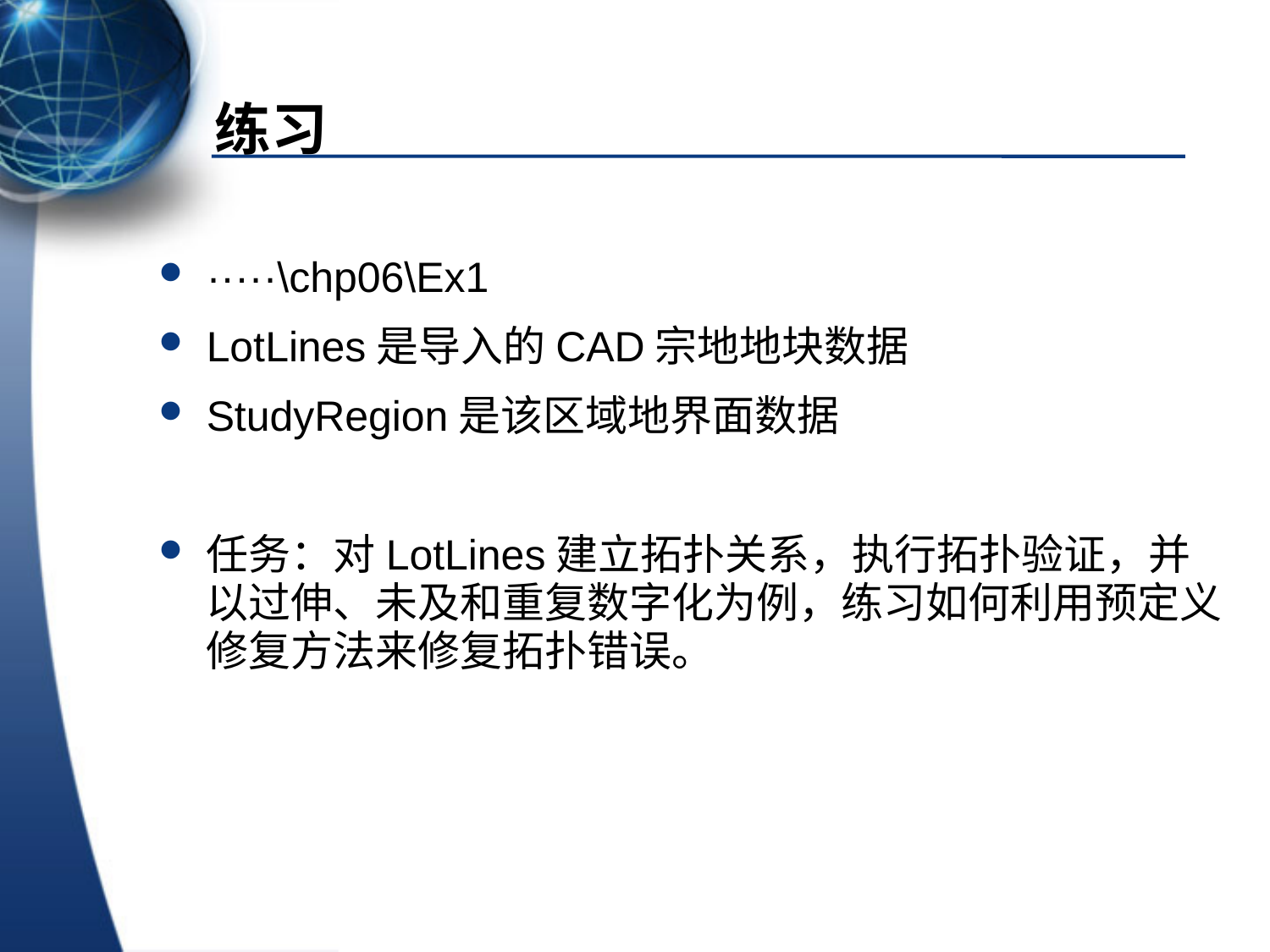

# 练习
·····\chp06\Ex1
LotLines是导入的CAD宗地地块数据
StudyRegion是该区域地界面数据

任务：对LotLines建立拓扑关系，执行拓扑验证，并以过伸、未及和重复数字化为例，练习如何利用预定义修复方法来修复拓扑错误。